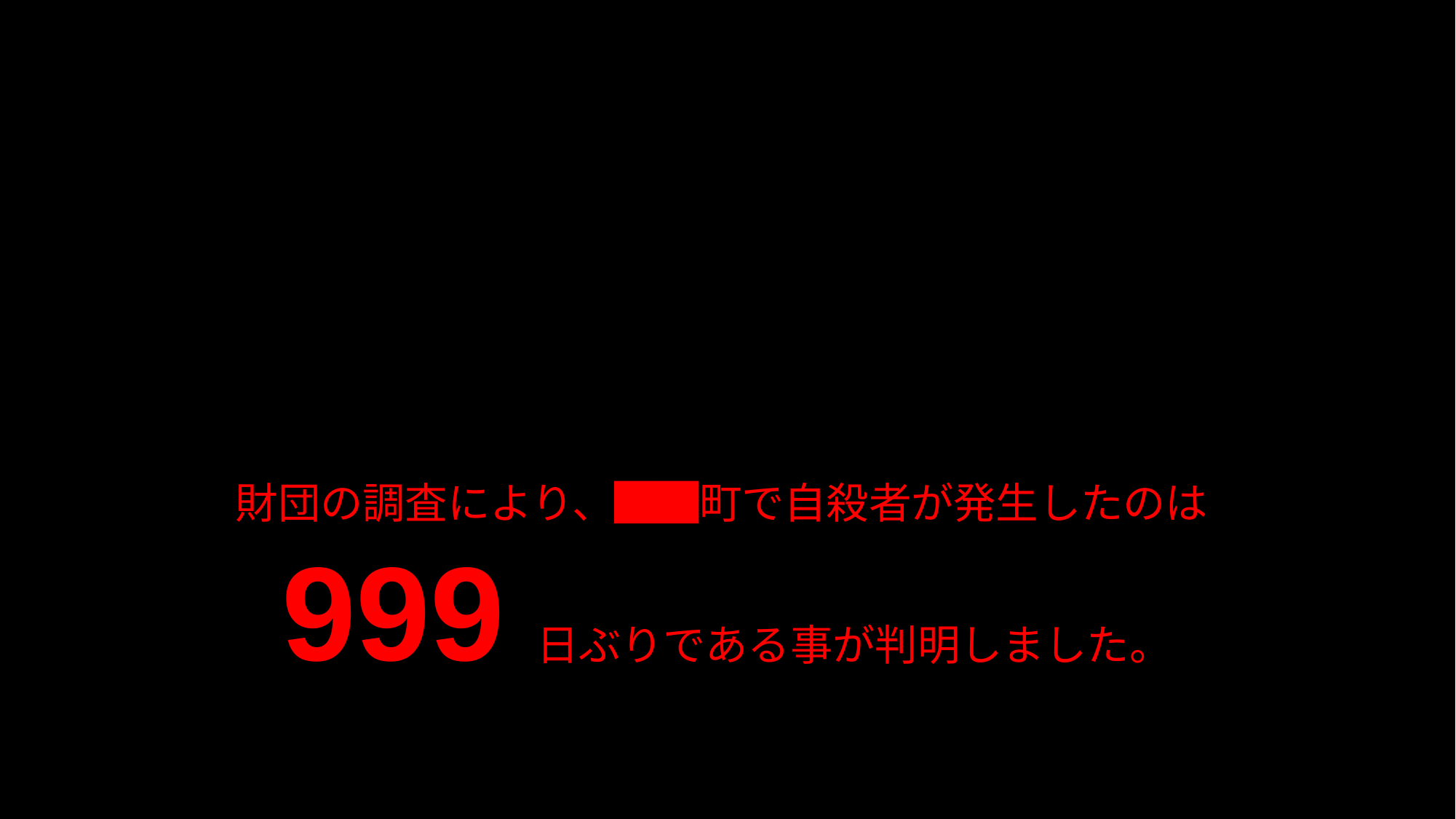

財団の調査により、██町で自殺者が発生したのは999日ぶりである事が判明しました。